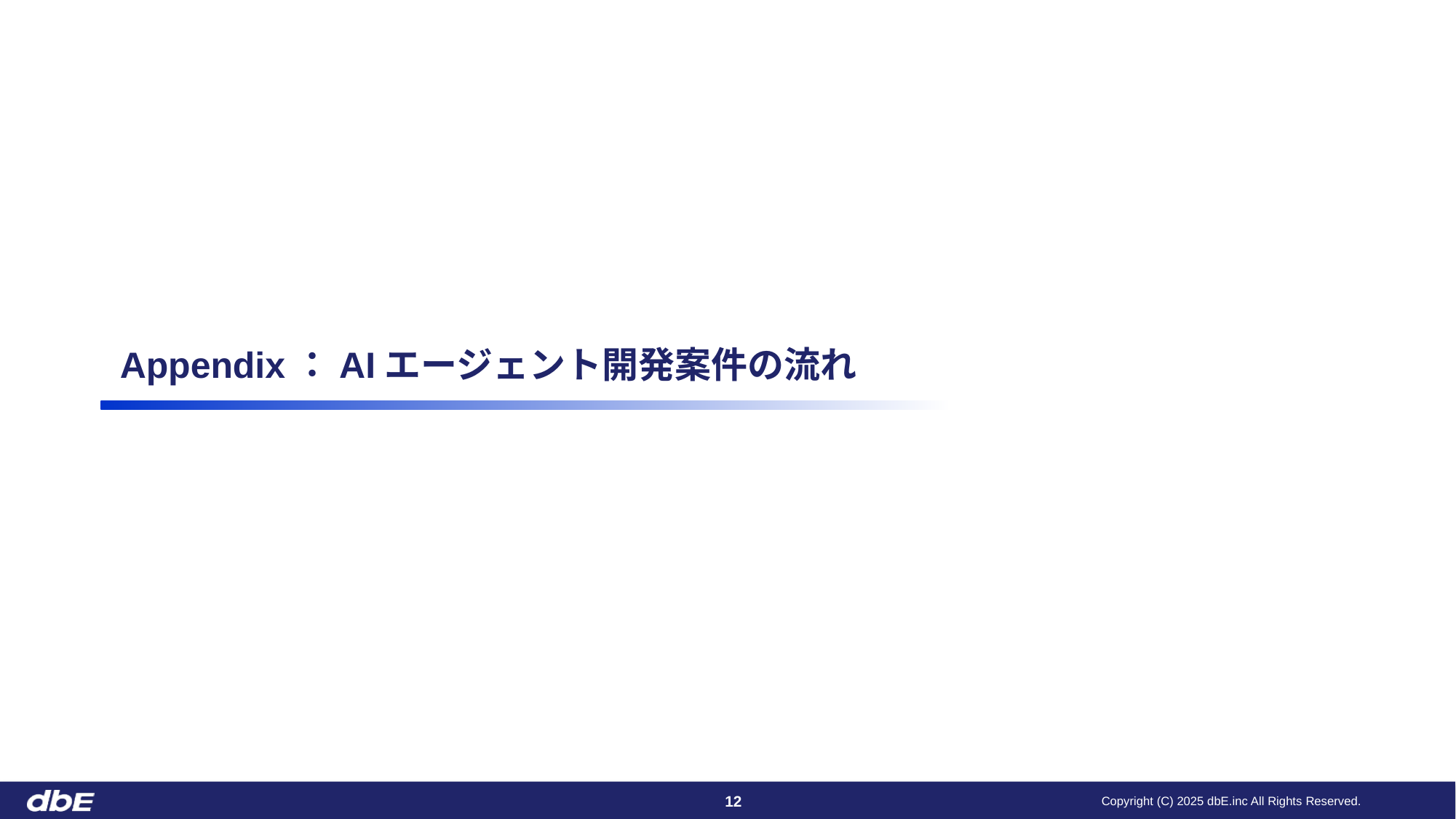

# Appendix：AIエージェント開発案件の流れ
Copyright (C) 2025 dbE.inc All Rights Reserved.
12